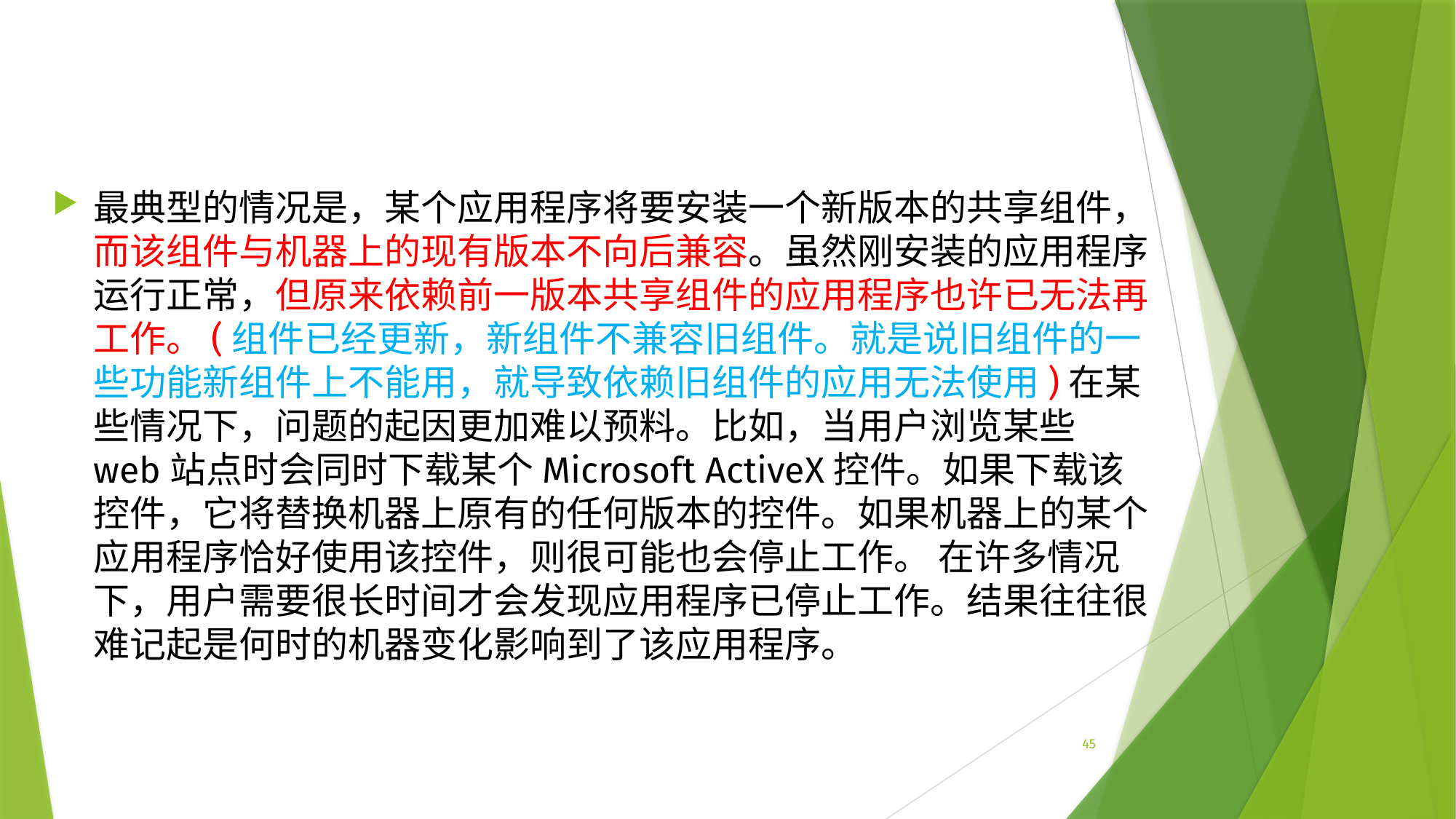

#
最典型的情况是，某个应用程序将要安装一个新版本的共享组件，而该组件与机器上的现有版本不向后兼容。虽然刚安装的应用程序运行正常，但原来依赖前一版本共享组件的应用程序也许已无法再工作。(组件已经更新，新组件不兼容旧组件。就是说旧组件的一些功能新组件上不能用，就导致依赖旧组件的应用无法使用)在某些情况下，问题的起因更加难以预料。比如，当用户浏览某些web站点时会同时下载某个Microsoft ActiveX控件。如果下载该控件，它将替换机器上原有的任何版本的控件。如果机器上的某个应用程序恰好使用该控件，则很可能也会停止工作。 在许多情况下，用户需要很长时间才会发现应用程序已停止工作。结果往往很难记起是何时的机器变化影响到了该应用程序。

45